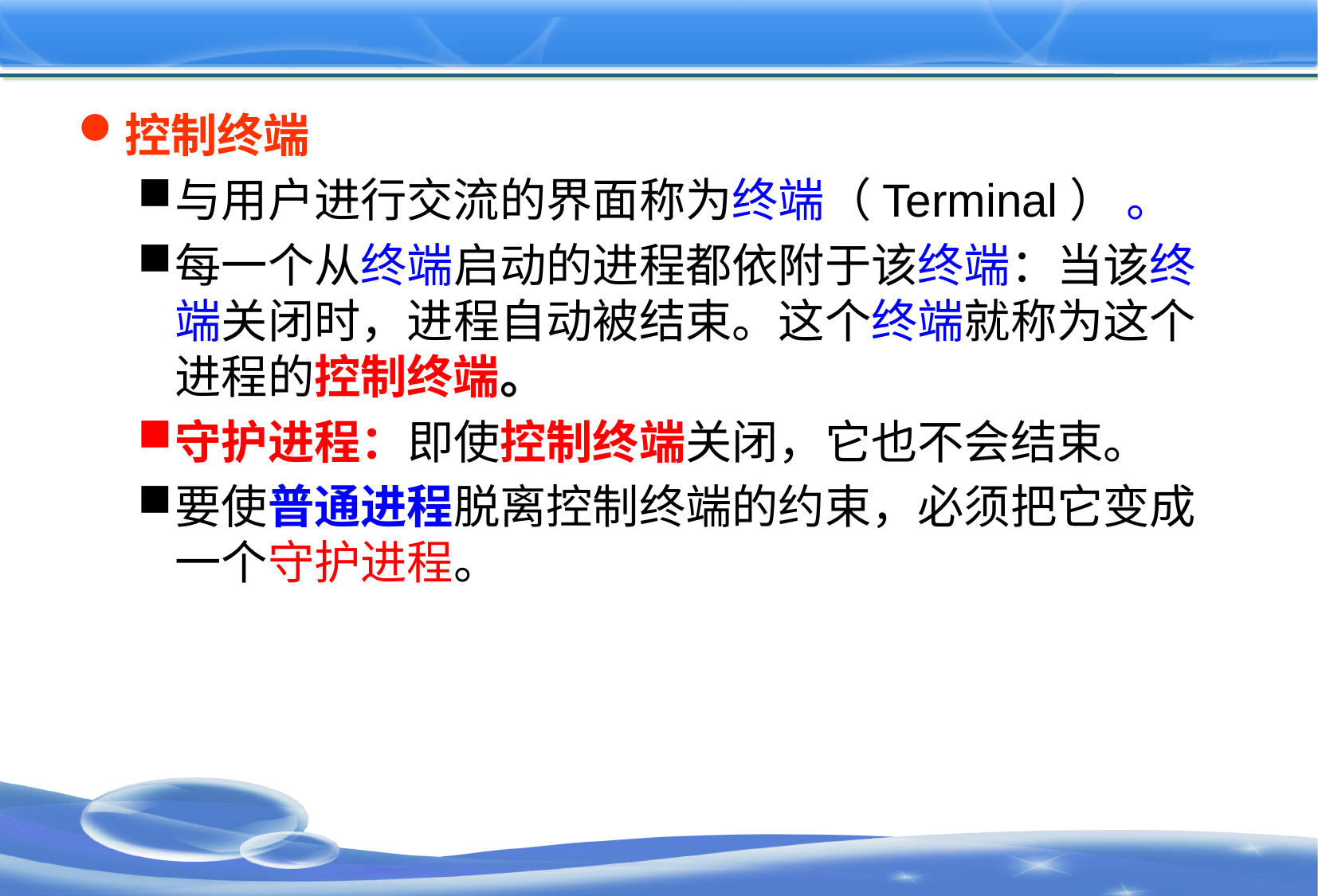

#
控制终端
与用户进行交流的界面称为终端（Terminal） 。
每一个从终端启动的进程都依附于该终端：当该终端关闭时，进程自动被结束。这个终端就称为这个进程的控制终端。
守护进程：即使控制终端关闭，它也不会结束。
要使普通进程脱离控制终端的约束，必须把它变成一个守护进程。